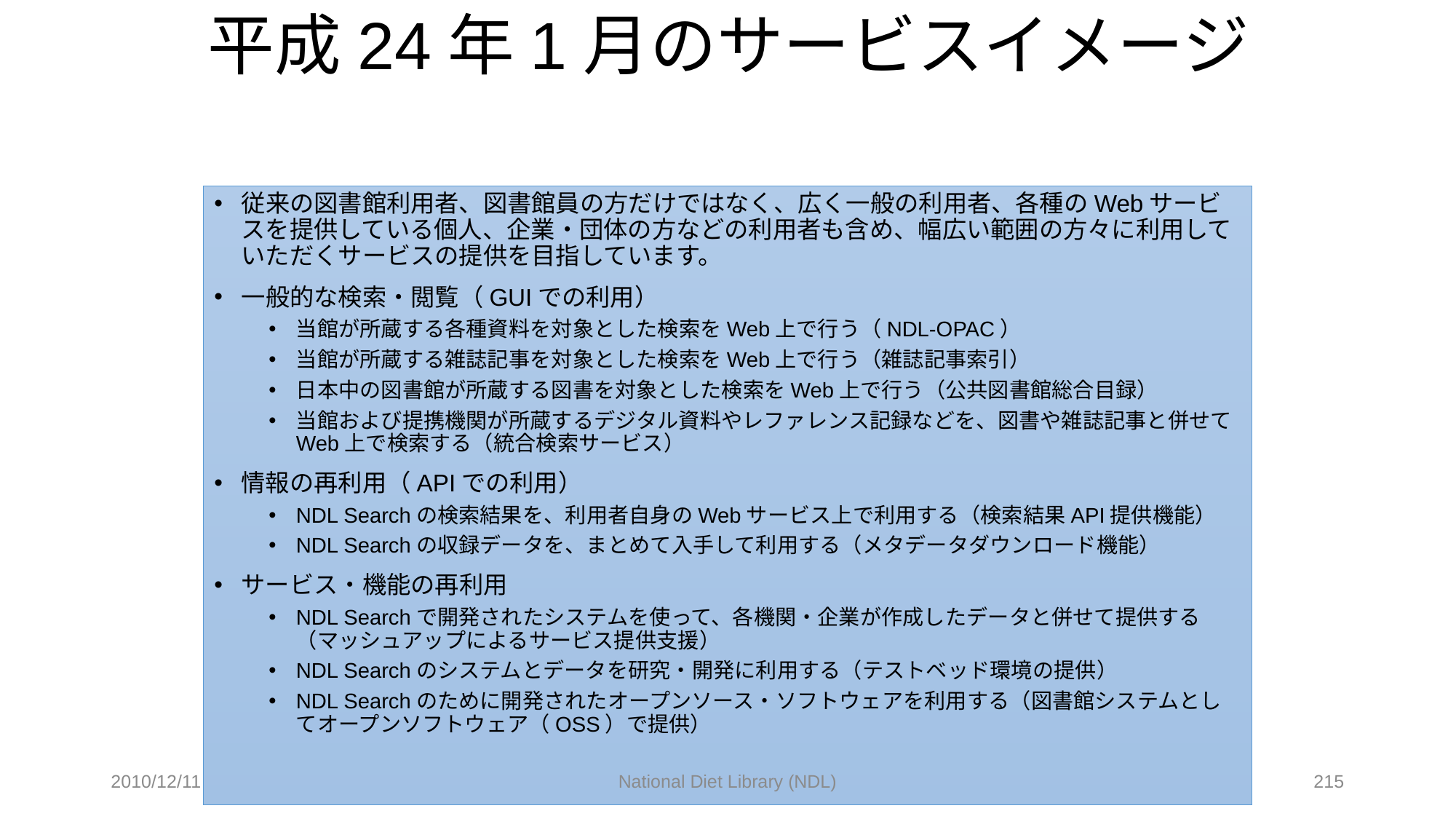

# 平成24年1月のサービスイメージ
従来の図書館利用者、図書館員の方だけではなく、広く一般の利用者、各種のWebサービスを提供している個人、企業・団体の方などの利用者も含め、幅広い範囲の方々に利用していただくサービスの提供を目指しています。
一般的な検索・閲覧（GUIでの利用）
当館が所蔵する各種資料を対象とした検索をWeb上で行う（NDL-OPAC）
当館が所蔵する雑誌記事を対象とした検索をWeb上で行う（雑誌記事索引）
日本中の図書館が所蔵する図書を対象とした検索をWeb上で行う（公共図書館総合目録）
当館および提携機関が所蔵するデジタル資料やレファレンス記録などを、図書や雑誌記事と併せてWeb上で検索する（統合検索サービス）
情報の再利用（APIでの利用）
NDL Searchの検索結果を、利用者自身のWebサービス上で利用する（検索結果API提供機能）
NDL Searchの収録データを、まとめて入手して利用する（メタデータダウンロード機能）
サービス・機能の再利用
NDL Searchで開発されたシステムを使って、各機関・企業が作成したデータと併せて提供する（マッシュアップによるサービス提供支援）
NDL Searchのシステムとデータを研究・開発に利用する（テストベッド環境の提供）
NDL Searchのために開発されたオープンソース・ソフトウェアを利用する（図書館システムとしてオープンソフトウェア（OSS）で提供）

2010/12/11
National Diet Library (NDL)
215